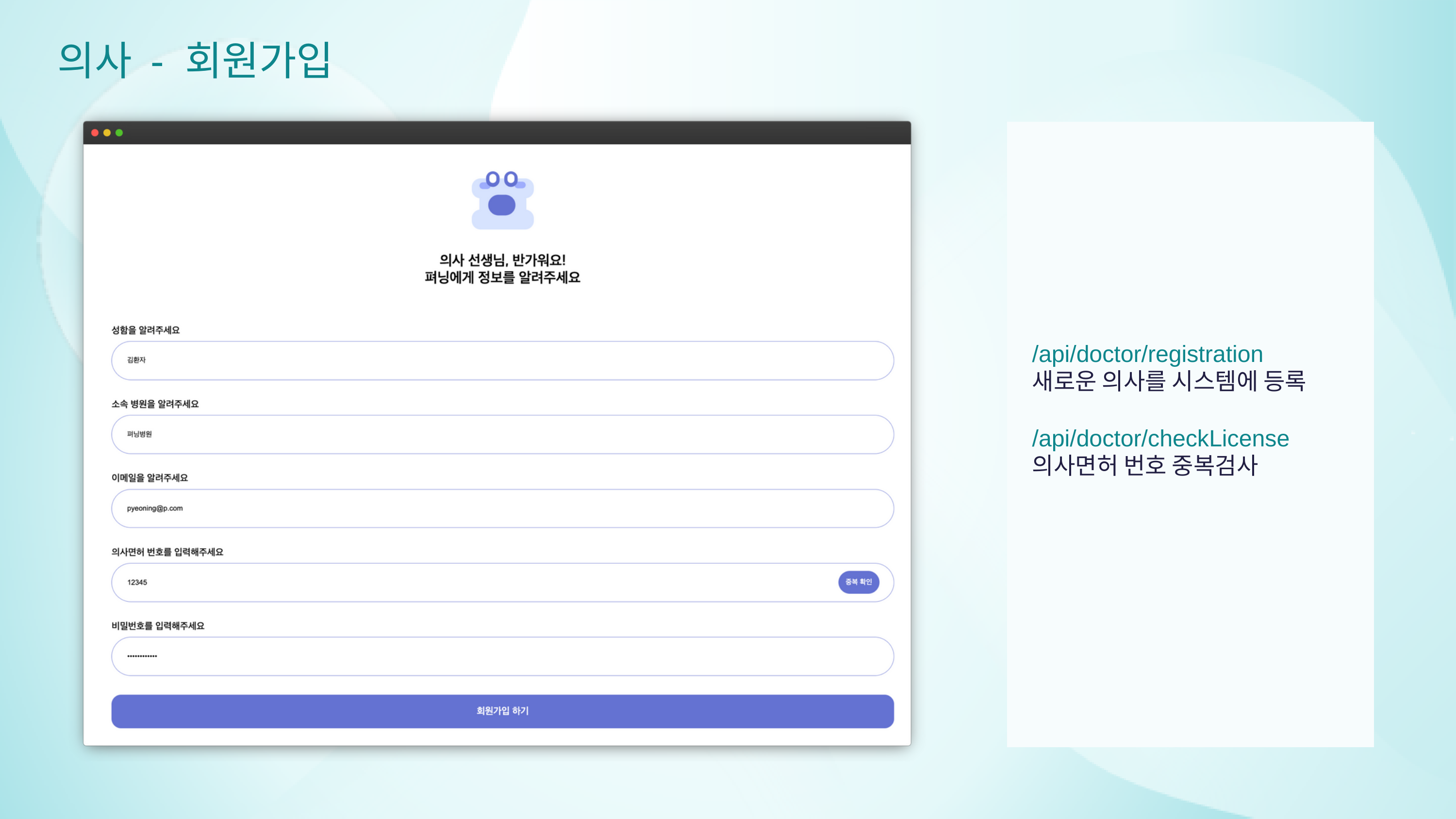

의사 - 회원가입

/api/doctor/registration
새로운 의사를 시스템에 등록

/api/doctor/checkLicense
의사면허 번호 중복검사